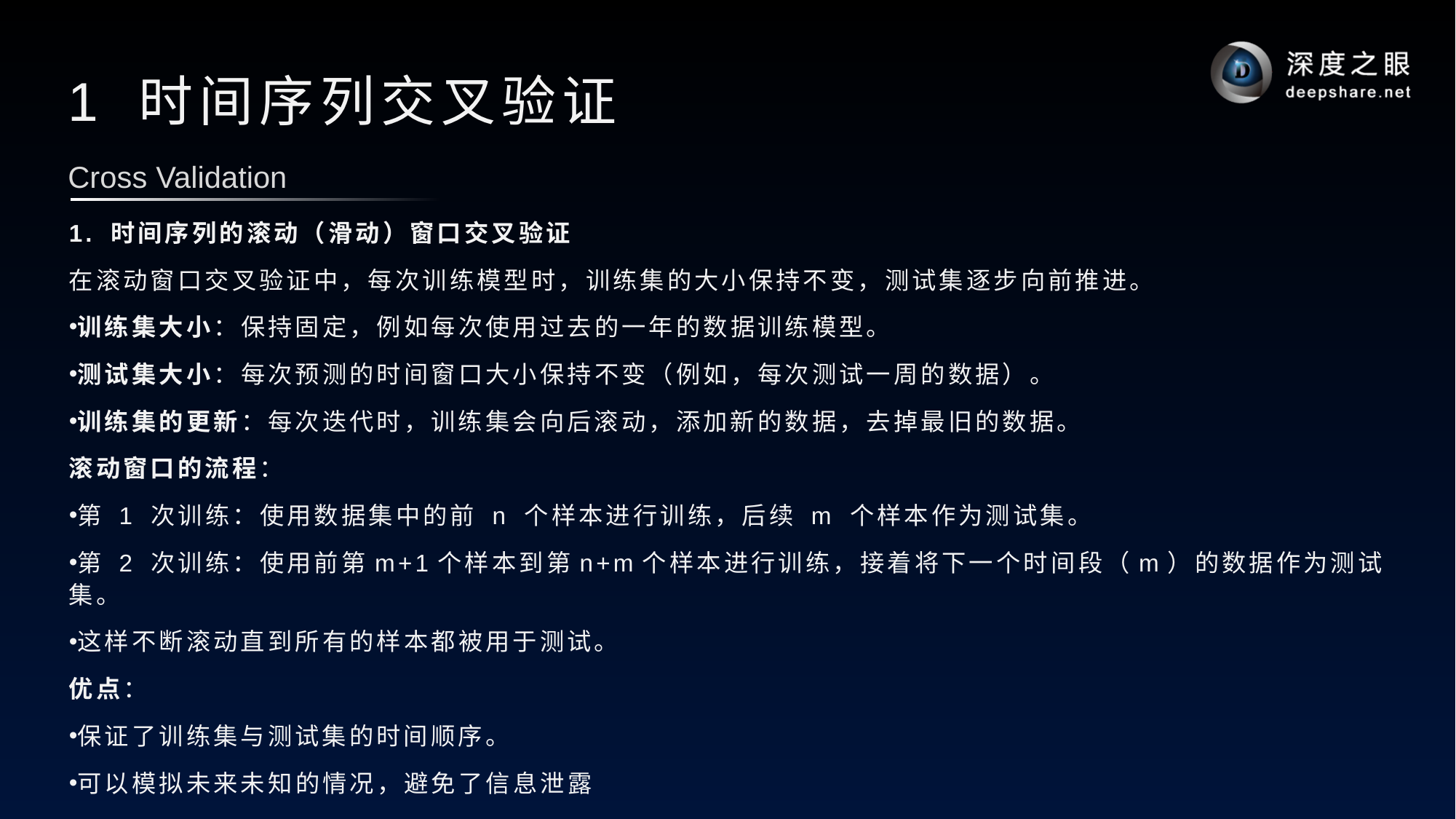

# 1 时间序列交叉验证
Cross Validation
1. 时间序列的滚动（滑动）窗口交叉验证
在滚动窗口交叉验证中，每次训练模型时，训练集的大小保持不变，测试集逐步向前推进。
训练集大小：保持固定，例如每次使用过去的一年的数据训练模型。
测试集大小：每次预测的时间窗口大小保持不变（例如，每次测试一周的数据）。
训练集的更新：每次迭代时，训练集会向后滚动，添加新的数据，去掉最旧的数据。
滚动窗口的流程：
第 1 次训练：使用数据集中的前 n 个样本进行训练，后续 m 个样本作为测试集。
第 2 次训练：使用前第m+1个样本到第n+m个样本进行训练，接着将下一个时间段（m）的数据作为测试集。
这样不断滚动直到所有的样本都被用于测试。
优点：
保证了训练集与测试集的时间顺序。
可以模拟未来未知的情况，避免了信息泄露